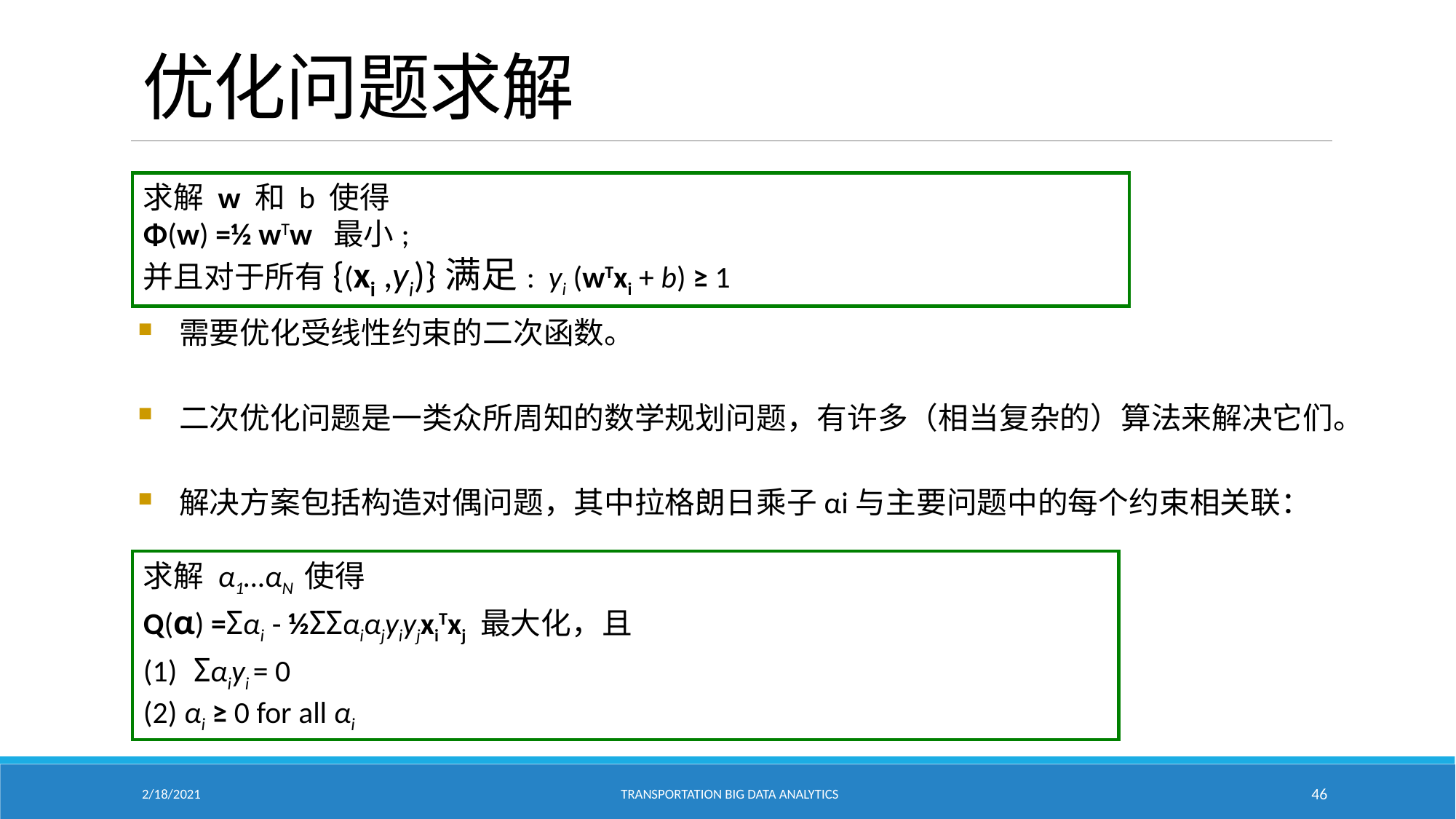

# 优化问题求解
求解 w 和 b 使得
Φ(w) =½ wTw  最小;
并且对于所有{(xi ,yi)}满足:  yi (wTxi + b) ≥ 1

需要优化受线性约束的二次函数。

二次优化问题是一类众所周知的数学规划问题，有许多（相当复杂的）算法来解决它们。

解决方案包括构造对偶问题，其中拉格朗日乘子αi与主要问题中的每个约束相关联：
求解 α1…αN 使得
Q(α) =Σαi  - ½ΣΣαiαjyiyjxiTxj 最大化，且
(1)  Σαiyi = 0
(2) αi ≥ 0 for all αi
2/18/2021
Transportation Big Data Analytics
46